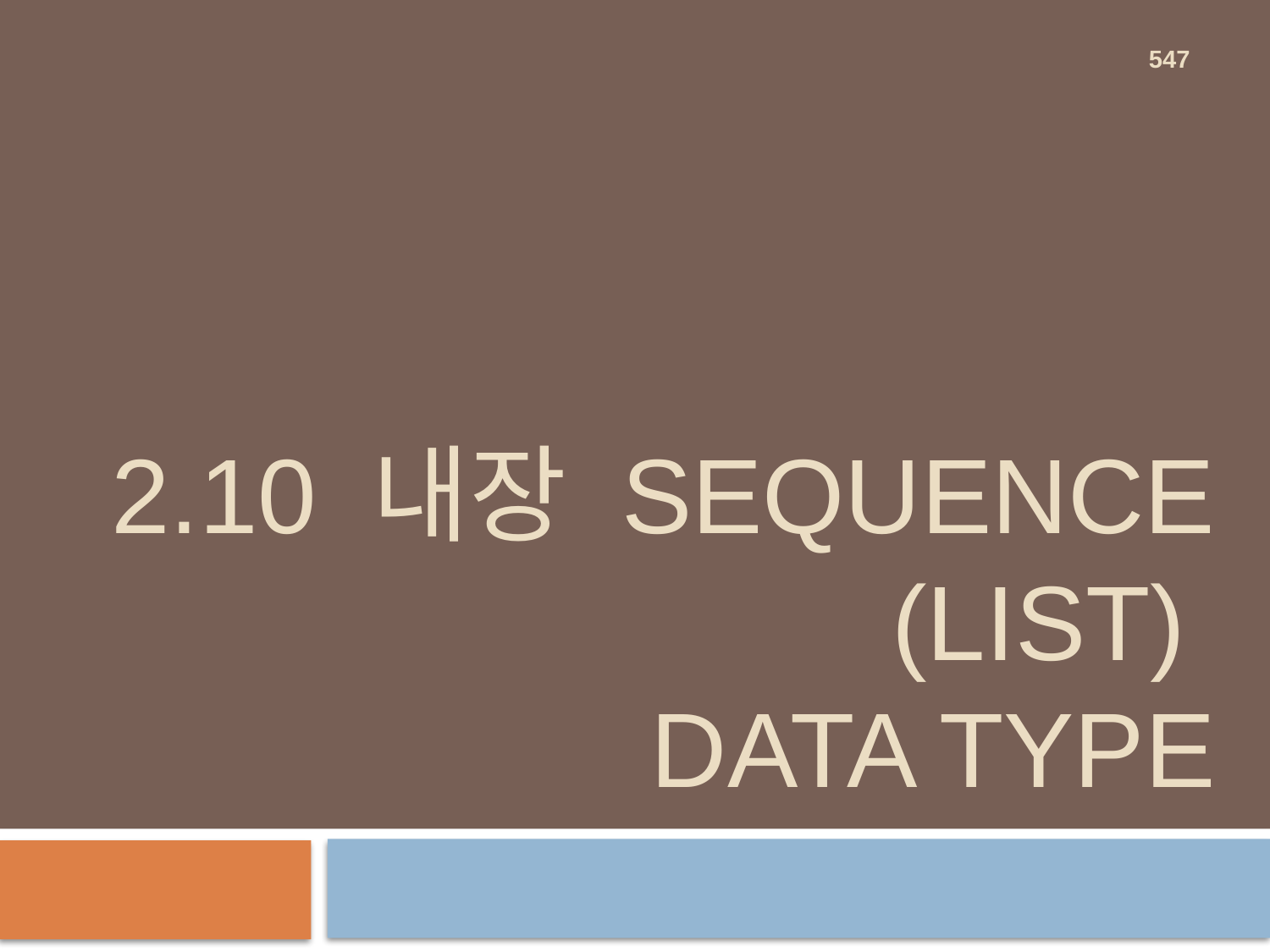

547
# 2.10 내장 sequence (list) data type